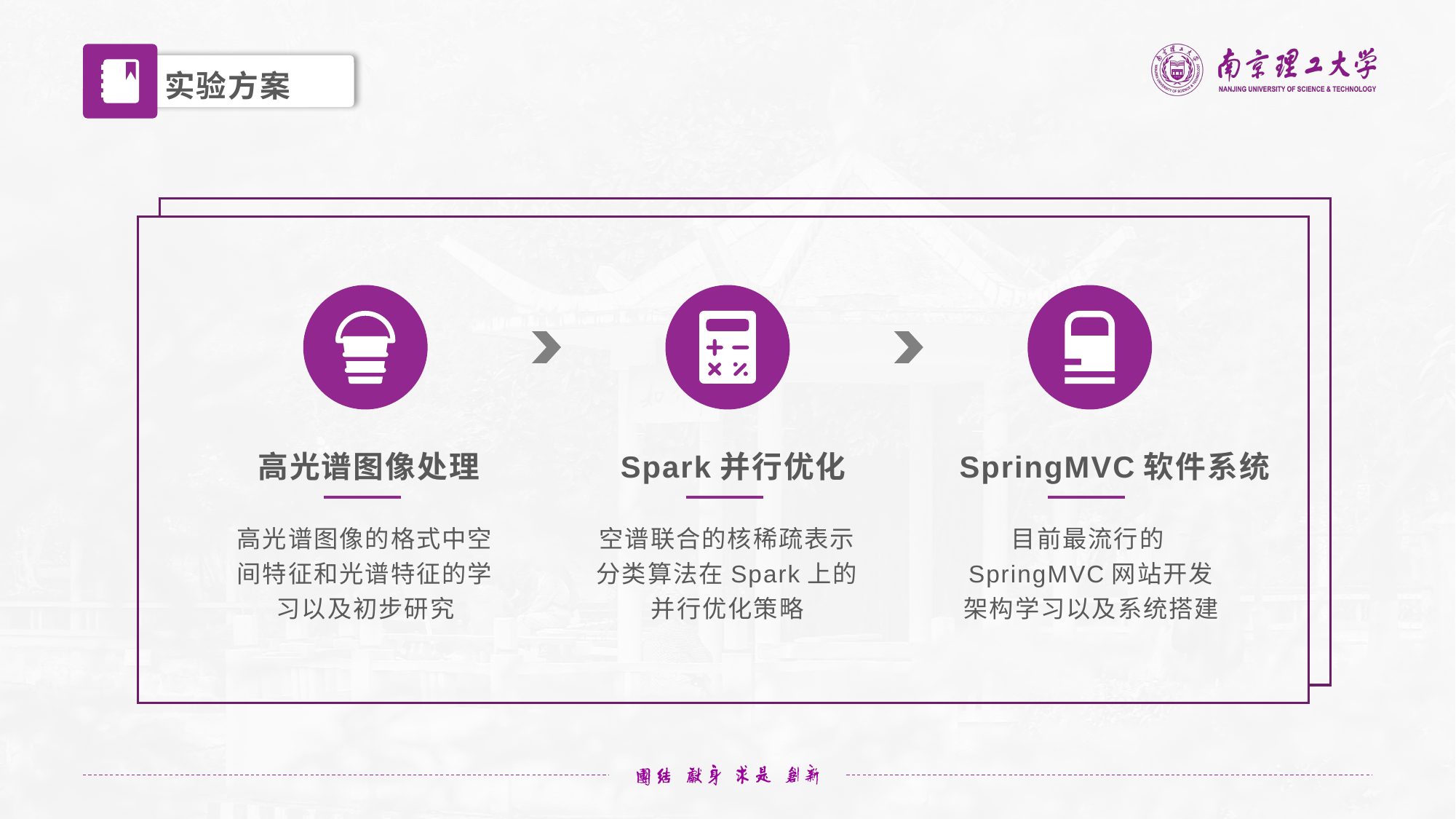

实验方案

高光谱图像处理
Spark并行优化
SpringMVC软件系统
目前最流行的SpringMVC网站开发架构学习以及系统搭建
高光谱图像的格式中空间特征和光谱特征的学习以及初步研究
空谱联合的核稀疏表示分类算法在Spark上的并行优化策略